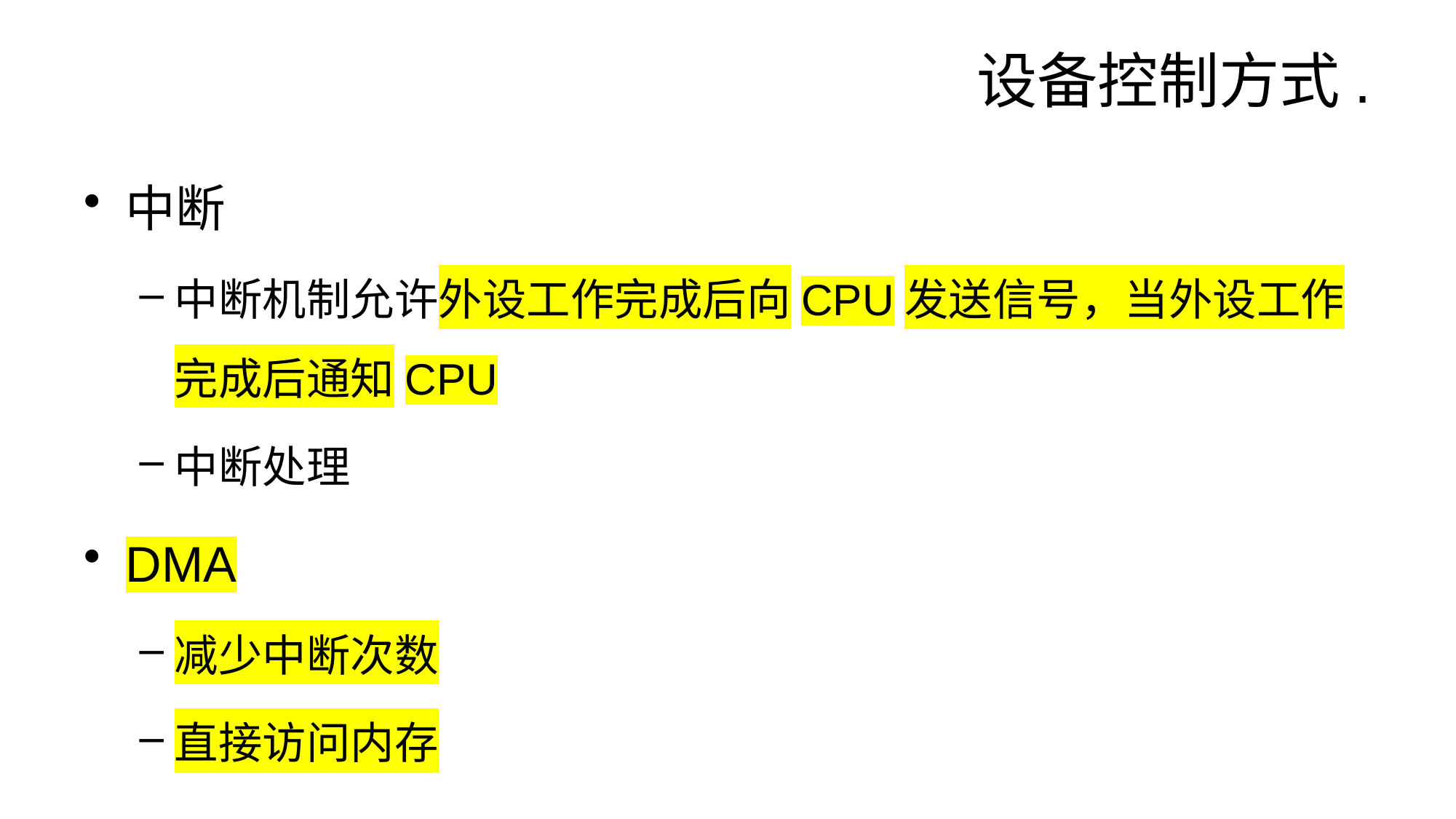

# 设备控制方式.
中断
中断机制允许外设工作完成后向CPU发送信号，当外设工作完成后通知CPU
中断处理
DMA
减少中断次数
直接访问内存